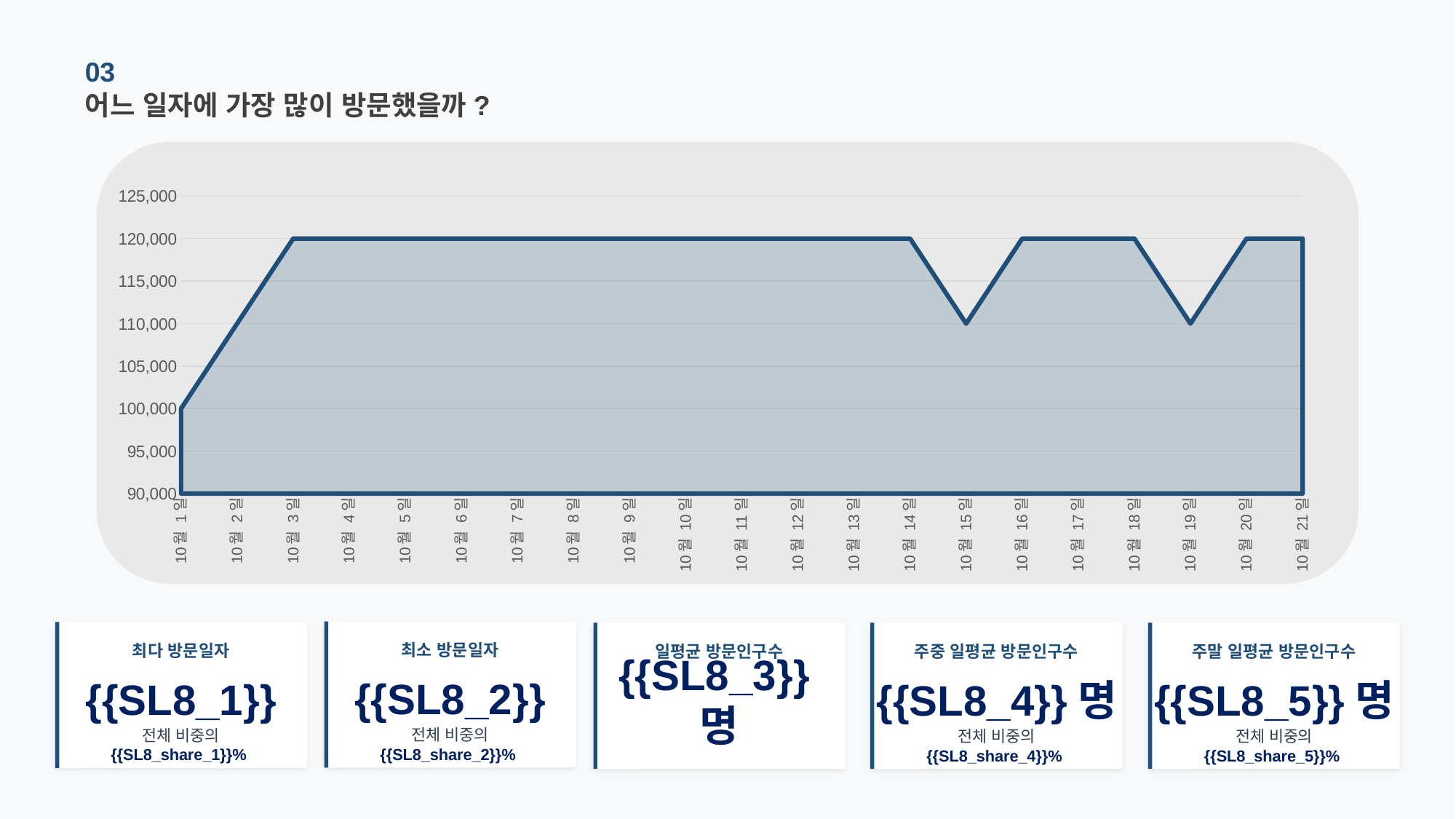

03
어느 일자에 가장 많이 방문했을까?

### Chart

| Category | 주말 |
|---|---|
| 10월 1일 | 100000.0 |
| 10월 2일 | 110000.0 |
| 10월 3일 | 120000.0 |
| 10월 4일 | 120000.0 |
| 10월 5일 | 120000.0 |
| 10월 6일 | 120000.0 |
| 10월 7일 | 120000.0 |
| 10월 8일 | 120000.0 |
| 10월 9일 | 120000.0 |
| 10월 10일 | 120000.0 |
| 10월 11일 | 120000.0 |
| 10월 12일 | 120000.0 |
| 10월 13일 | 120000.0 |
| 10월 14일 | 120000.0 |
| 10월 15일 | 110000.0 |
| 10월 16일 | 120000.0 |
| 10월 17일 | 120000.0 |
| 10월 18일 | 120000.0 |
| 10월 19일 | 110000.0 |
| 10월 20일 | 120000.0 |
| 10월 21일 | 120000.0 |

최소 방문일자
최다 방문일자
주말 일평균 방문인구수
일평균 방문인구수
주중 일평균 방문인구수
{{SL8_2}}
{{SL8_1}}
{{SL8_5}}명
{{SL8_3}}명
{{SL8_4}}명
전체 비중의 {{SL8_share_2}}%
전체 비중의 {{SL8_share_1}}%
전체 비중의 {{SL8_share_5}}%
전체 비중의 {{SL8_share_4}}%